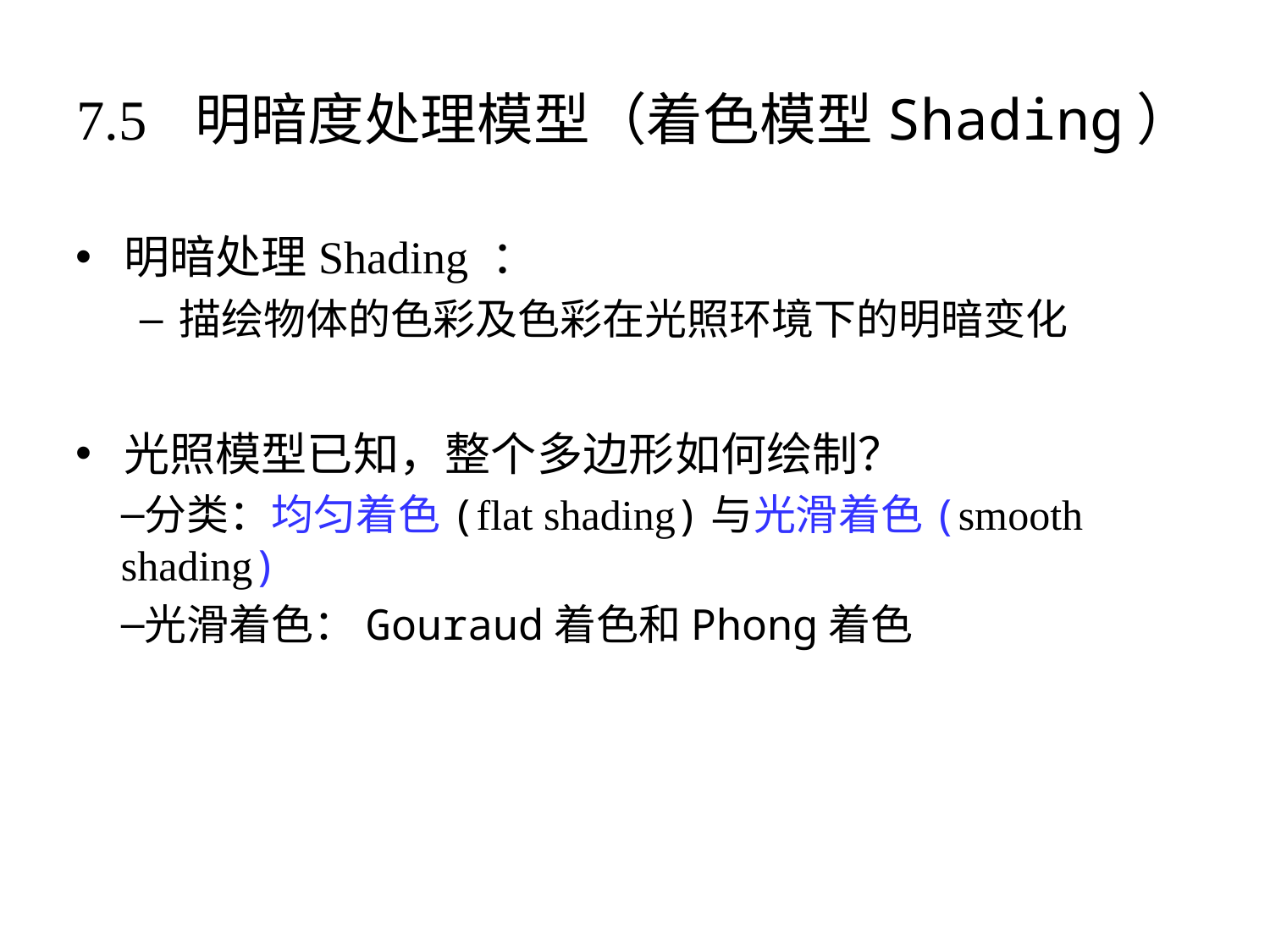

# 7.5 明暗度处理模型（着色模型Shading）
明暗处理Shading ：
描绘物体的色彩及色彩在光照环境下的明暗变化

光照模型已知，整个多边形如何绘制？
分类：均匀着色(flat shading)与光滑着色(smooth shading)
光滑着色：Gouraud着色和Phong着色